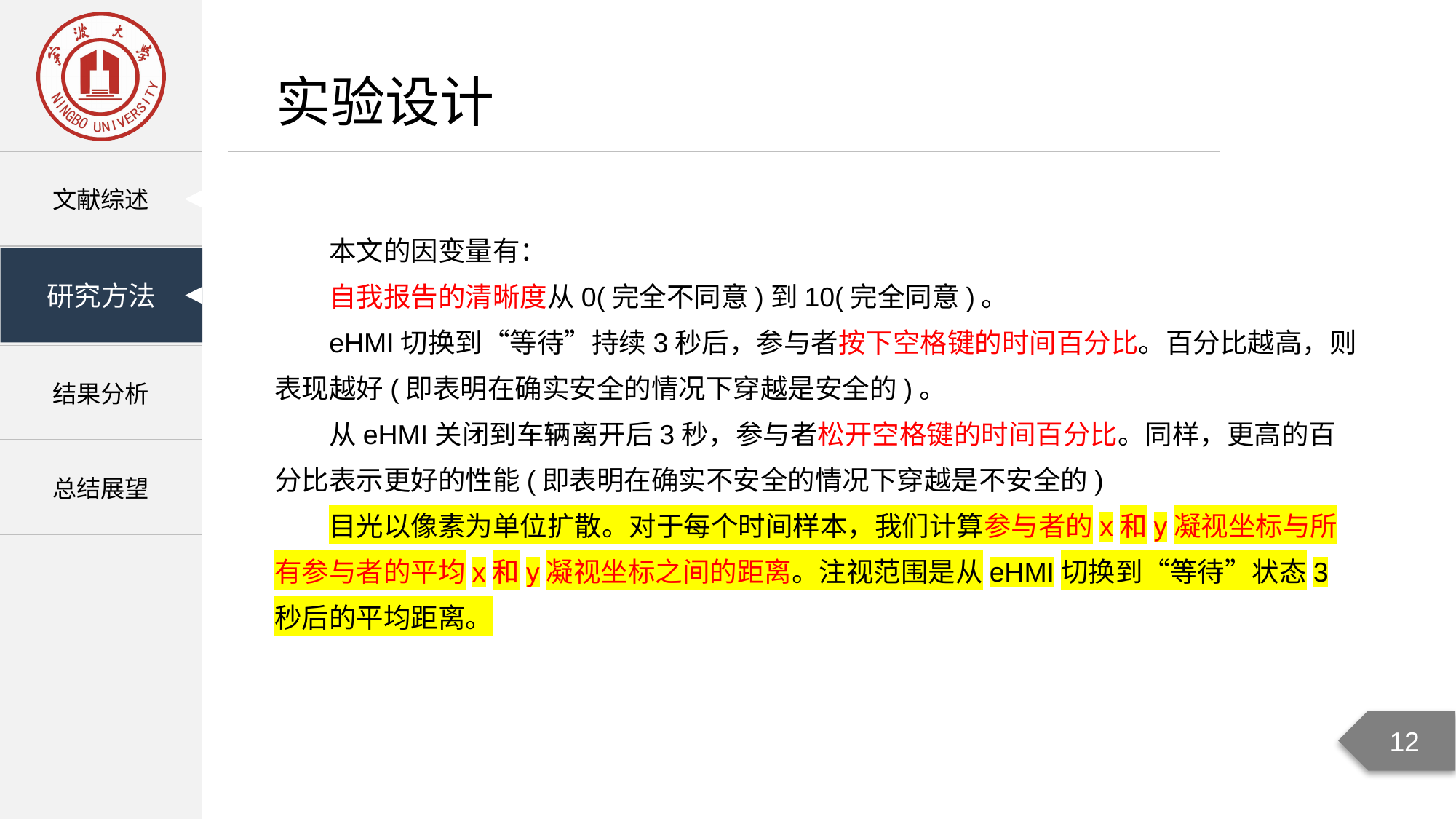

实验设计
本文的因变量有：
自我报告的清晰度从0(完全不同意)到10(完全同意)。
eHMI切换到“等待”持续3秒后，参与者按下空格键的时间百分比。百分比越高，则表现越好(即表明在确实安全的情况下穿越是安全的)。
从eHMI关闭到车辆离开后3秒，参与者松开空格键的时间百分比。同样，更高的百分比表示更好的性能(即表明在确实不安全的情况下穿越是不安全的)
目光以像素为单位扩散。对于每个时间样本，我们计算参与者的x和y凝视坐标与所有参与者的平均x和y凝视坐标之间的距离。注视范围是从eHMI切换到“等待”状态3秒后的平均距离。